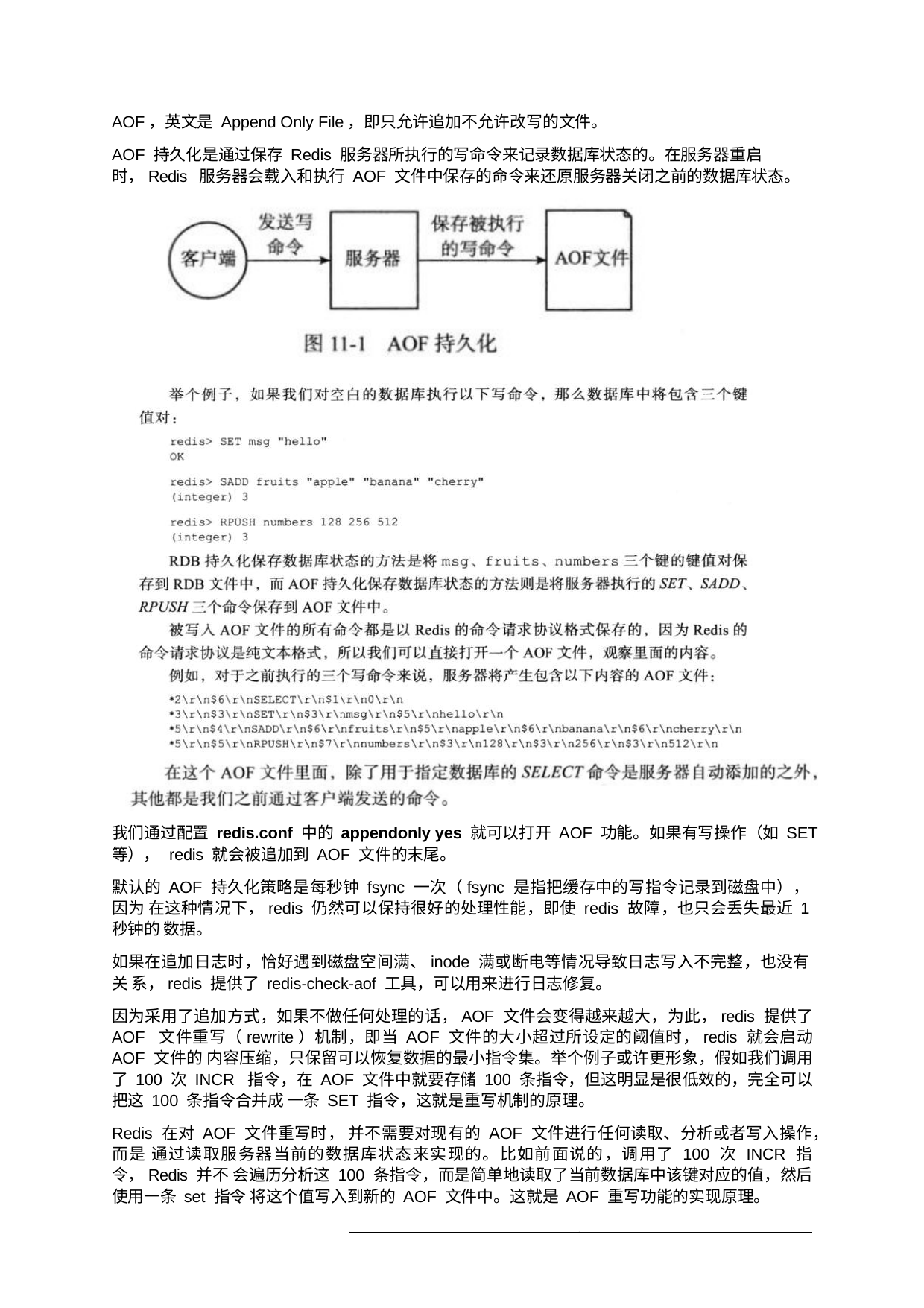

AOF，英文是 Append Only File，即只允许追加不允许改写的文件。
AOF 持久化是通过保存 Redis 服务器所执行的写命令来记录数据库状态的。在服务器重启时，Redis  服务器会载入和执行 AOF 文件中保存的命令来还原服务器关闭之前的数据库状态。

我们通过配置 redis.conf 中的 appendonly yes 就可以打开 AOF 功能。如果有写操作（如 SET 等），  redis 就会被追加到 AOF 文件的末尾。
默认的 AOF 持久化策略是每秒钟 fsync 一次（fsync 是指把缓存中的写指令记录到磁盘中），因为 在这种情况下，redis 仍然可以保持很好的处理性能，即使 redis 故障，也只会丢失最近 1 秒钟的 数据。
如果在追加日志时，恰好遇到磁盘空间满、inode 满或断电等情况导致日志写入不完整，也没有关 系，redis 提供了 redis-check-aof 工具，可以用来进行日志修复。
因为采用了追加方式，如果不做任何处理的话，AOF 文件会变得越来越大，为此，redis 提供了 AOF  文件重写（rewrite）机制，即当 AOF 文件的大小超过所设定的阈值时，redis 就会启动 AOF 文件的 内容压缩，只保留可以恢复数据的最小指令集。举个例子或许更形象，假如我们调用了 100 次 INCR  指令，在 AOF 文件中就要存储 100 条指令，但这明显是很低效的，完全可以把这 100 条指令合并成 一条 SET 指令，这就是重写机制的原理。
Redis 在对 AOF 文件重写时， 并不需要对现有的 AOF 文件进行任何读取、分析或者写入操作，而是 通过读取服务器当前的数据库状态来实现的。比如前面说的，调用了 100 次 INCR 指令，Redis 并不 会遍历分析这 100 条指令，而是简单地读取了当前数据库中该键对应的值，然后使用一条 set 指令 将这个值写入到新的 AOF 文件中。这就是 AOF 重写功能的实现原理。